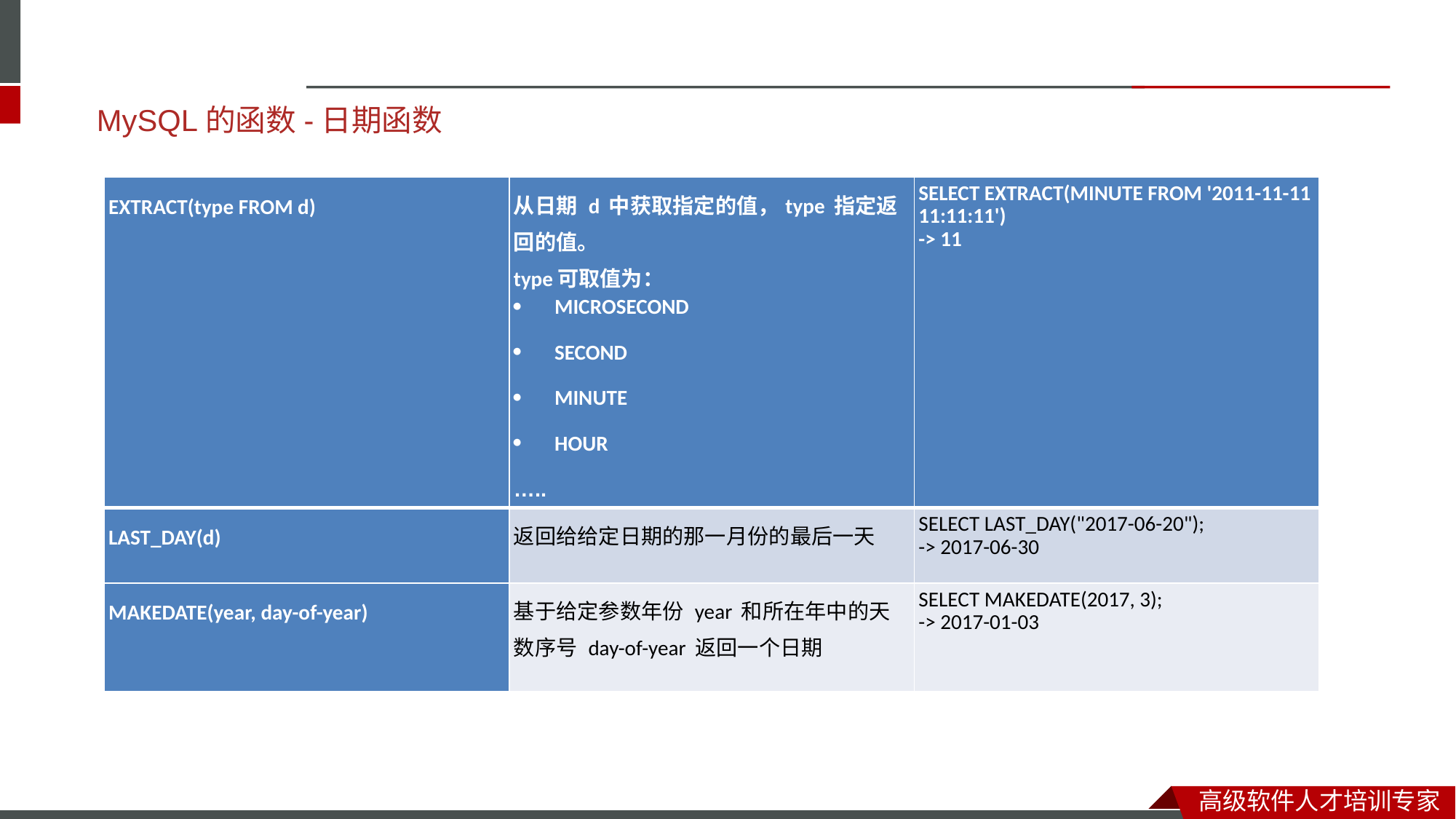

MySQL的函数-日期函数
| EXTRACT(type FROM d) | 从日期 d 中获取指定的值，type 指定返回的值。 type可取值为： MICROSECOND SECOND MINUTE HOUR ….. | SELECT EXTRACT(MINUTE FROM '2011-11-11 11:11:11') -> 11 |
| --- | --- | --- |
| LAST\_DAY(d) | 返回给给定日期的那一月份的最后一天 | SELECT LAST\_DAY("2017-06-20"); -> 2017-06-30 |
| MAKEDATE(year, day-of-year) | 基于给定参数年份 year 和所在年中的天数序号 day-of-year 返回一个日期 | SELECT MAKEDATE(2017, 3); -> 2017-01-03 |